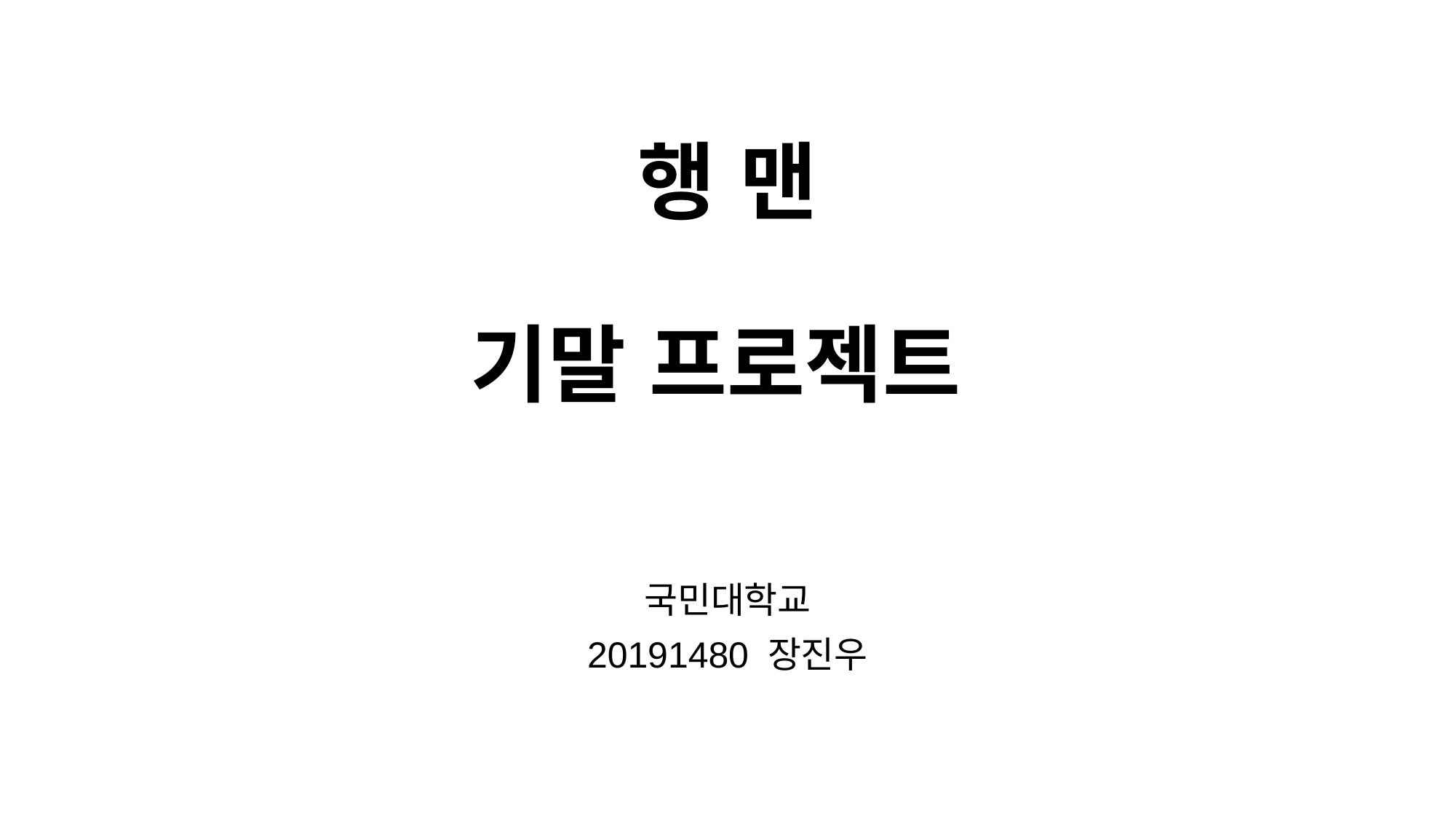

# 행 맨 기말 프로젝트

국민대학교
20191480 장진우